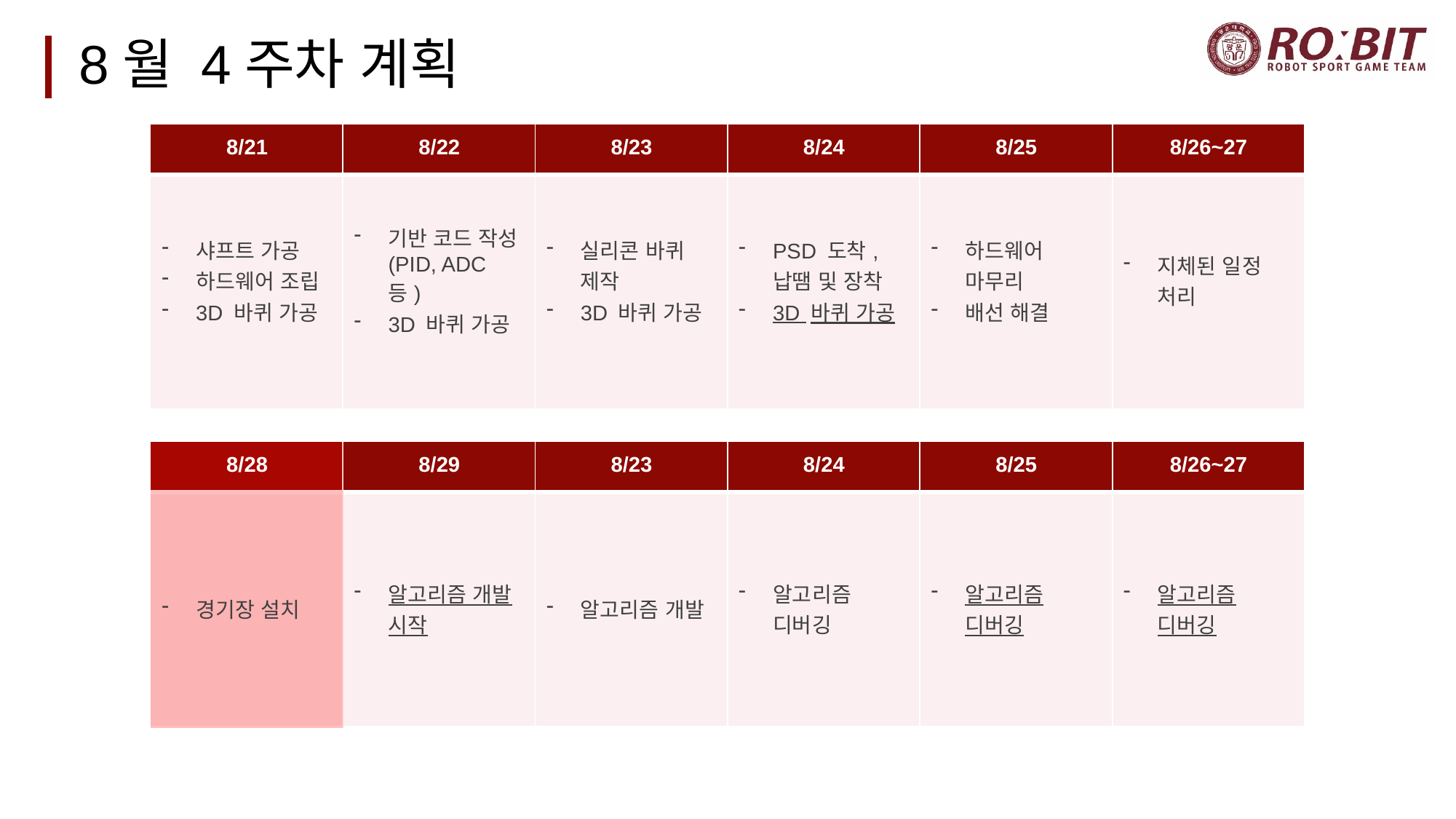

# 8월 4주차 계획
| 8/21 | 8/22 | 8/23 | 8/24 | 8/25 | 8/26~27 |
| --- | --- | --- | --- | --- | --- |
| 샤프트 가공 하드웨어 조립 3D 바퀴 가공 | 기반 코드 작성(PID, ADC 등) 3D 바퀴 가공 | 실리콘 바퀴 제작 3D 바퀴 가공 | PSD 도착, 납땜 및 장착 3D 바퀴 가공 | 하드웨어 마무리 배선 해결 | 지체된 일정 처리 |
|  |  |  |  |  |  |
| 8/28 | 8/29 | 8/23 | 8/24 | 8/25 | 8/26~27 |
| --- | --- | --- | --- | --- | --- |
| 경기장 설치 | 알고리즘 개발 시작 | 알고리즘 개발 | 알고리즘 디버깅 | 알고리즘 디버깅 | 알고리즘 디버깅 |